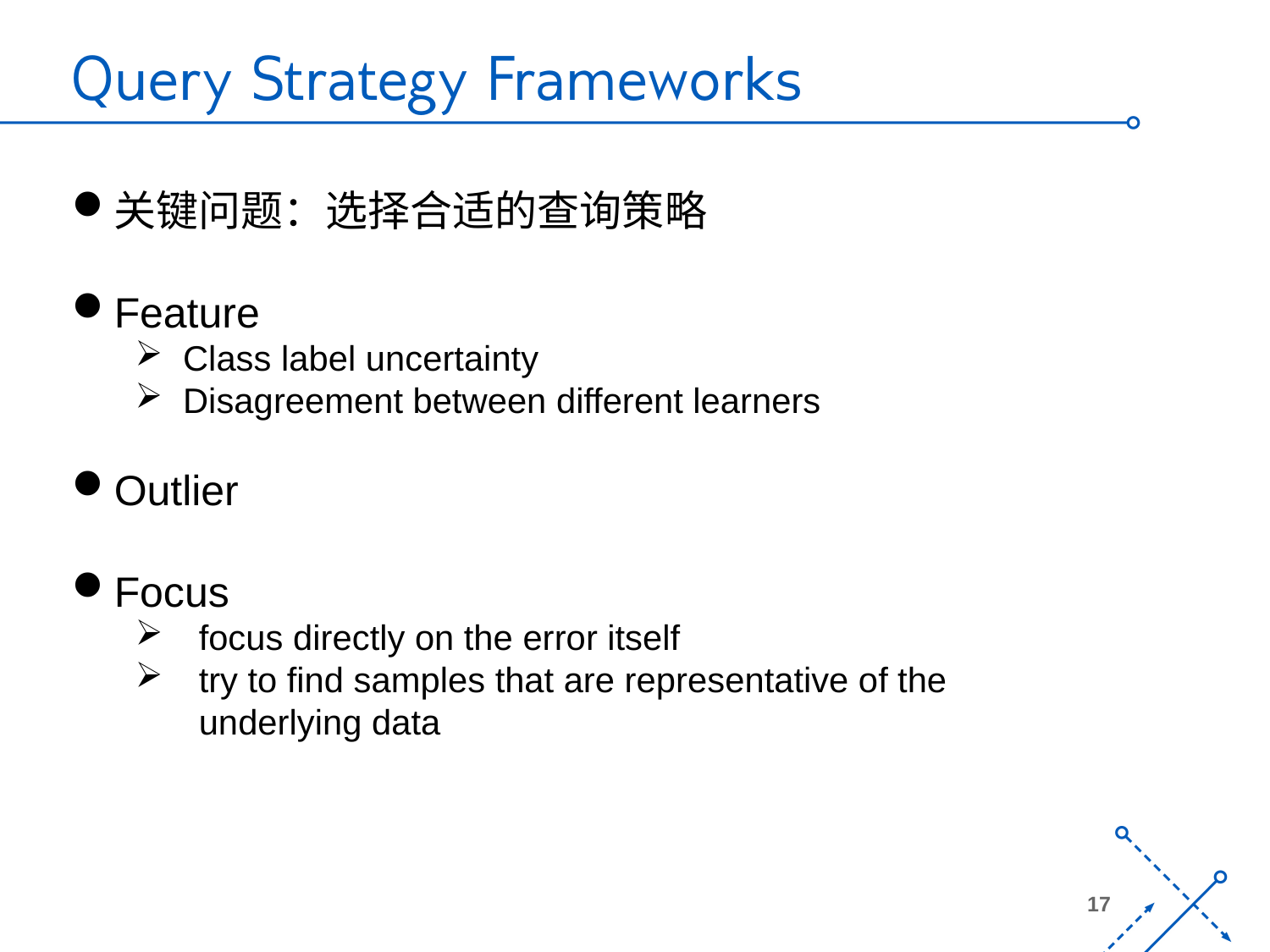

# Query Strategy Frameworks
关键问题：选择合适的查询策略

Feature
Class label uncertainty
Disagreement between different learners

Outlier

Focus
focus directly on the error itself
try to find samples that are representative of the underlying data